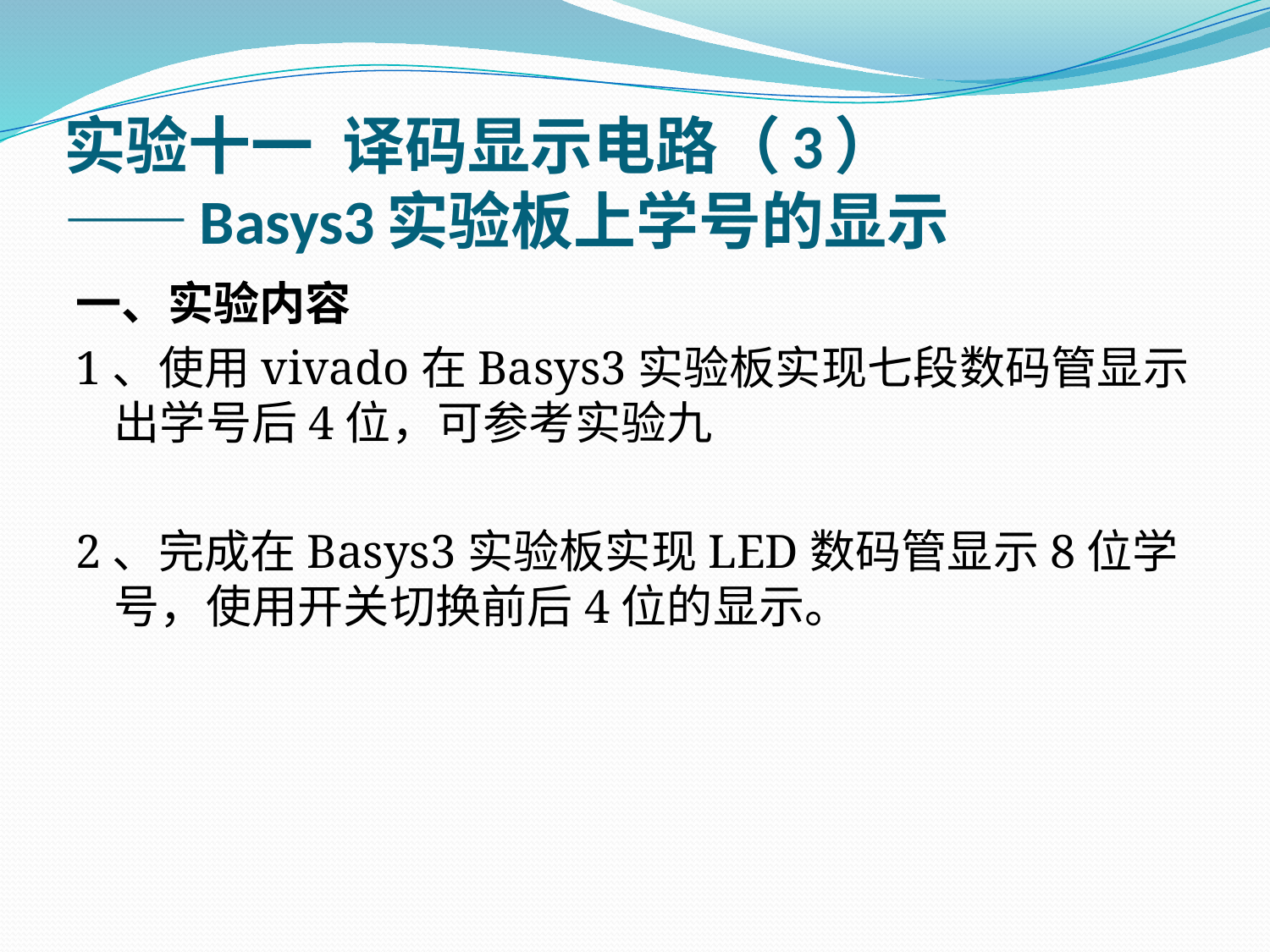

# 实验十一  译码显示电路（3） ——Basys3实验板上学号的显示
一、实验内容
1、使用vivado在Basys3实验板实现七段数码管显示出学号后4位，可参考实验九

2、完成在Basys3实验板实现LED数码管显示8位学号，使用开关切换前后4位的显示。